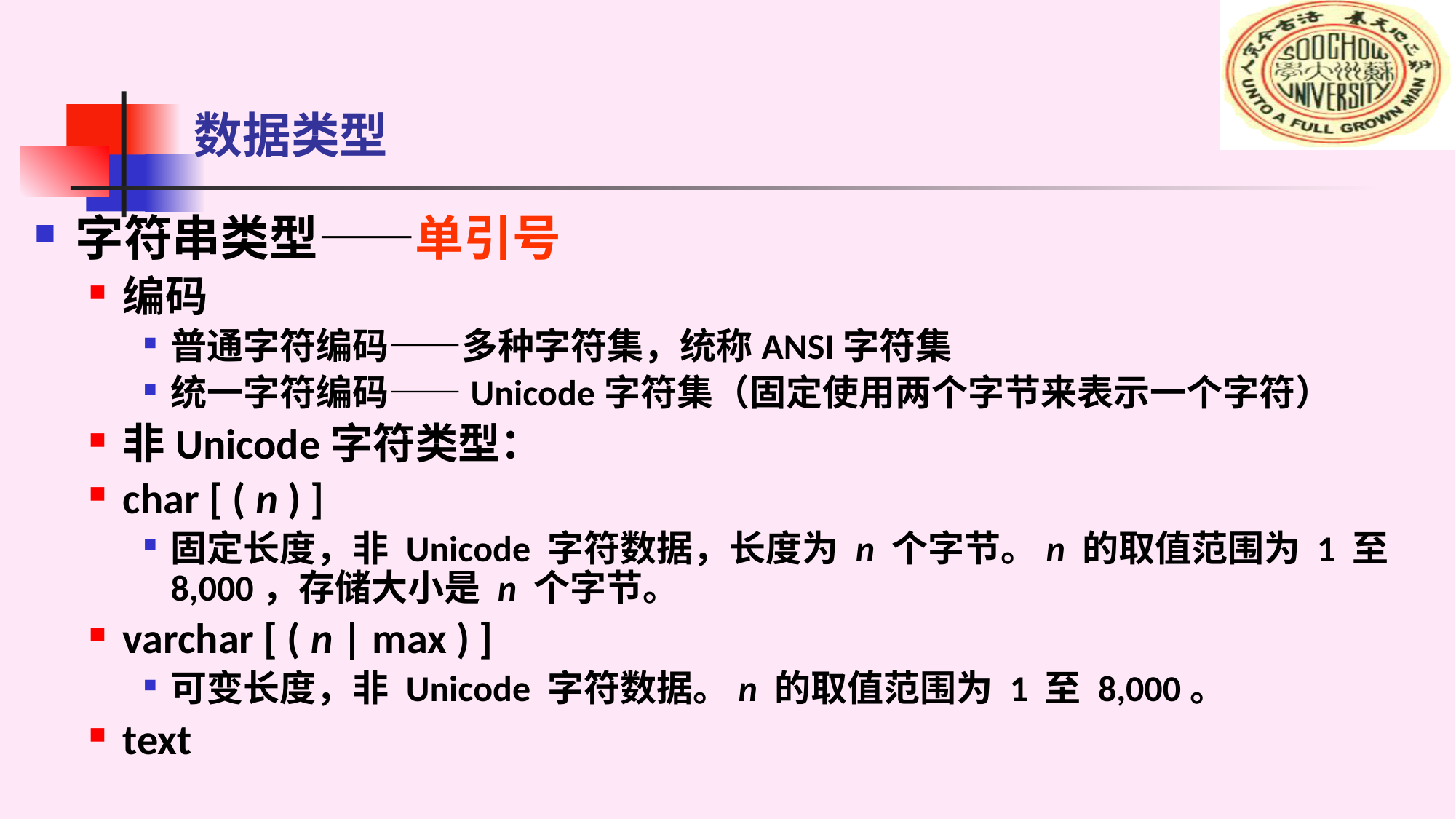

# 数据类型
字符串类型——单引号
编码
普通字符编码——多种字符集，统称ANSI字符集
统一字符编码——Unicode字符集（固定使用两个字节来表示一个字符）
非Unicode字符类型：
char [ ( n ) ]
固定长度，非 Unicode 字符数据，长度为 n 个字节。n 的取值范围为 1 至 8,000，存储大小是 n 个字节。
varchar [ ( n | max ) ]
可变长度，非 Unicode 字符数据。n 的取值范围为 1 至 8,000。
text